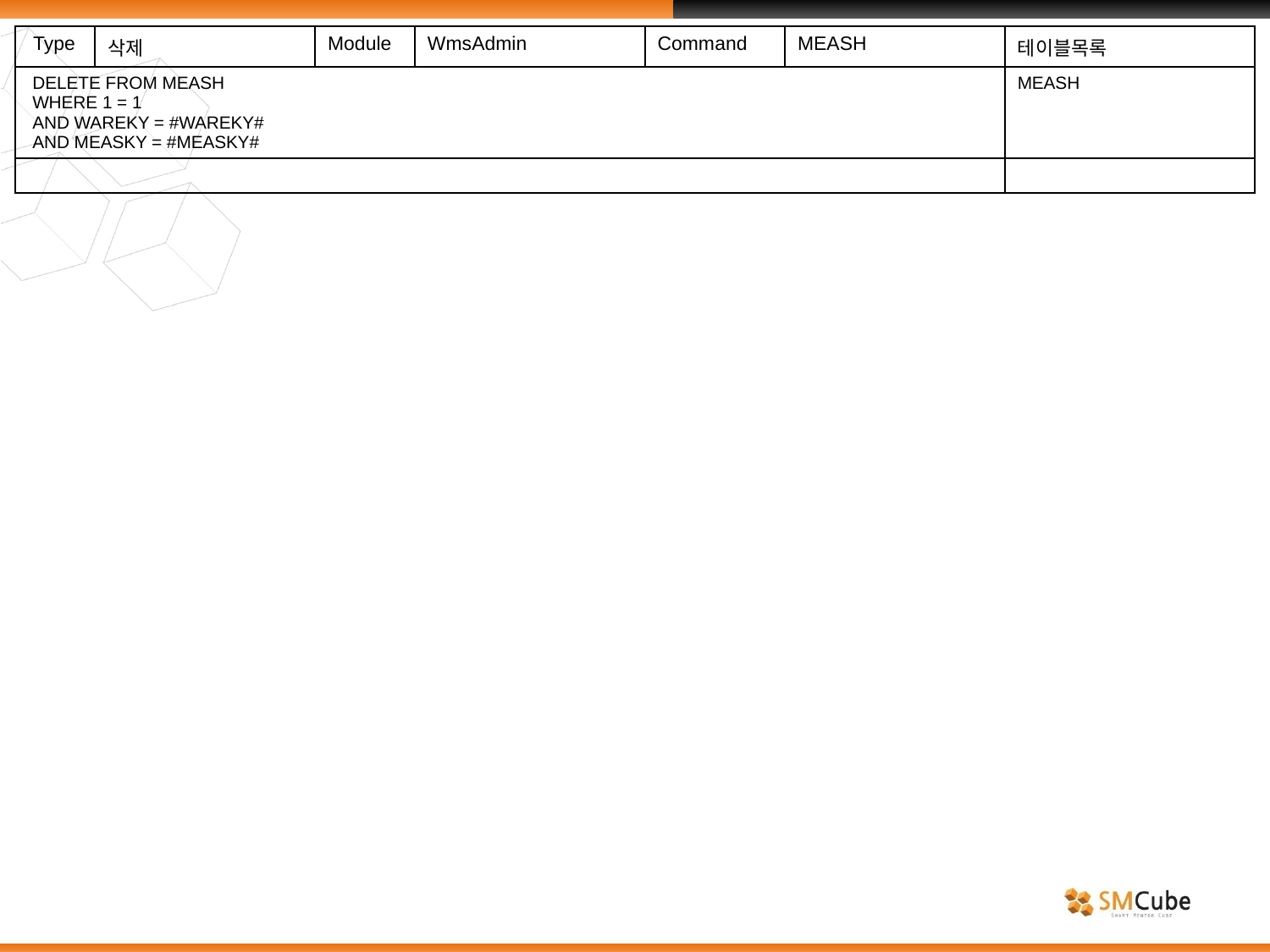

| Type | 삭제 | Module | WmsAdmin | Command | MEASH | 테이블목록 |
| --- | --- | --- | --- | --- | --- | --- |
| DELETE FROM MEASH WHERE 1 = 1 AND WAREKY = #WAREKY# AND MEASKY = #MEASKY# |  |  |  |  |  | MEASH |
|  |  |  |  |  |  |  |